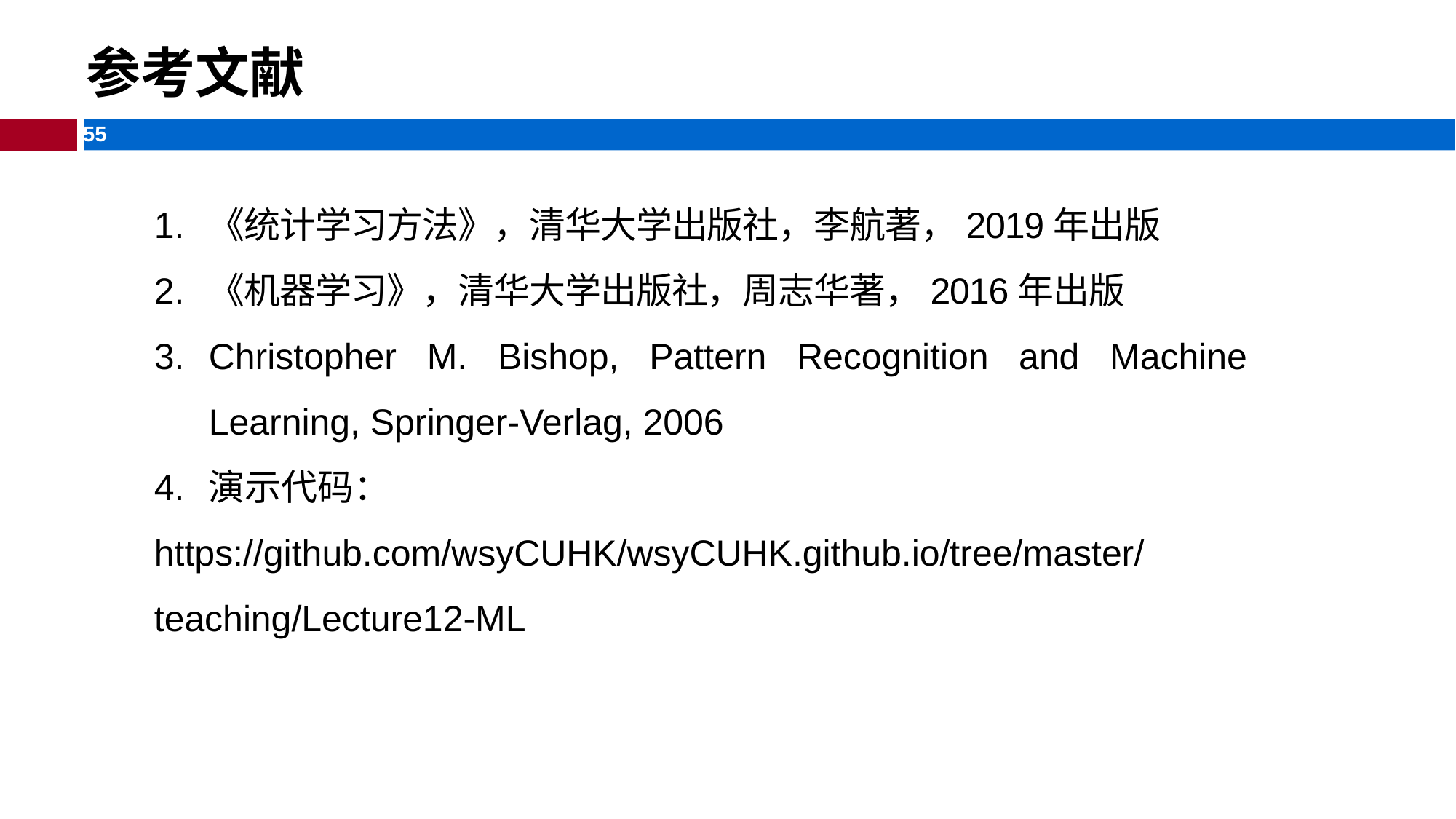

参考文献
《统计学习方法》，清华大学出版社，李航著，2019年出版
《机器学习》，清华大学出版社，周志华著，2016年出版
Christopher M. Bishop, Pattern Recognition and Machine Learning, Springer-Verlag, 2006
演示代码：
https://github.com/wsyCUHK/wsyCUHK.github.io/tree/master/teaching/Lecture12-ML